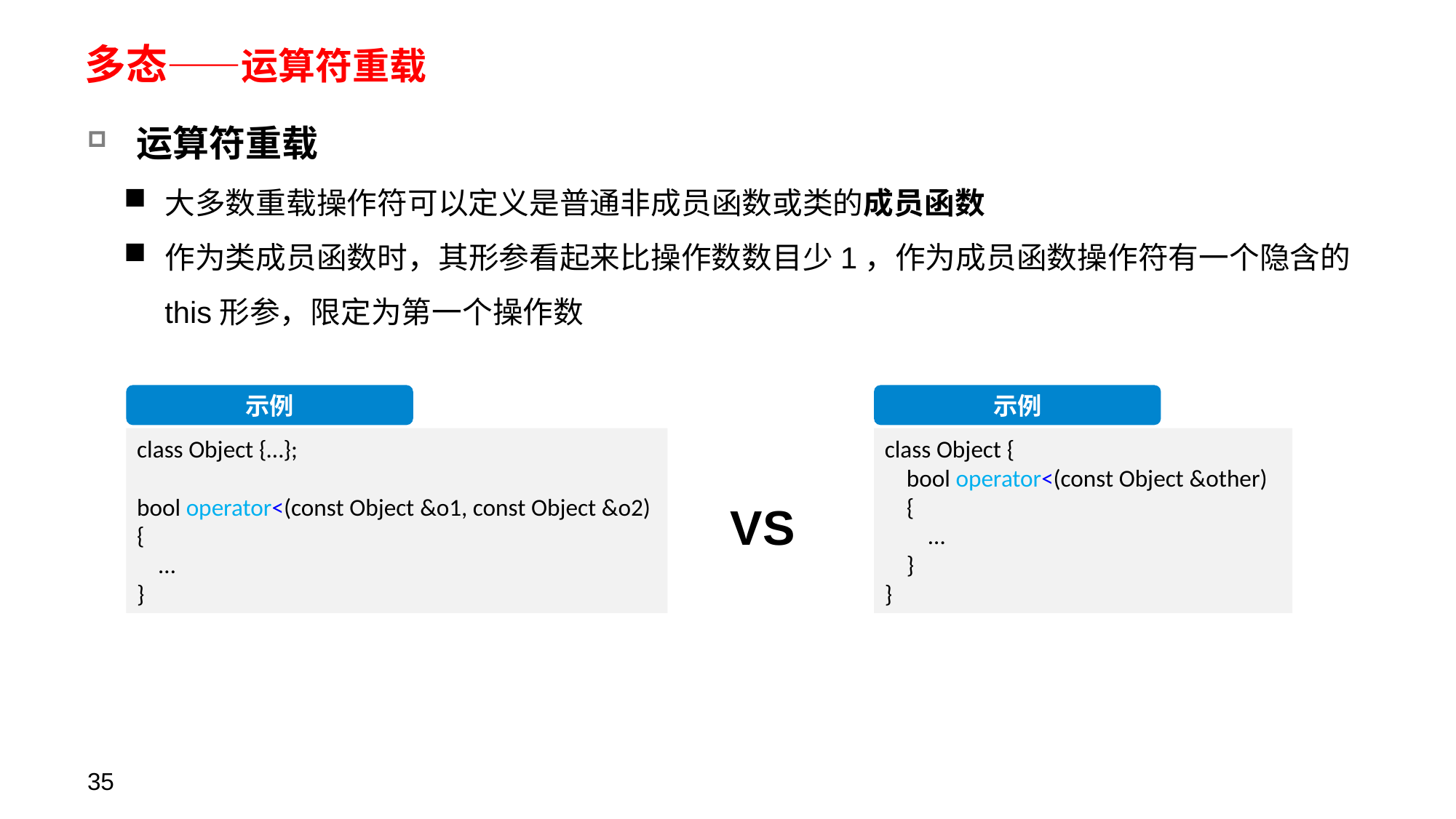

# 多态——运算符重载
运算符重载
大多数重载操作符可以定义是普通非成员函数或类的成员函数
作为类成员函数时，其形参看起来比操作数数目少1，作为成员函数操作符有一个隐含的this形参，限定为第一个操作数
示例
class Object {…};

bool operator<(const Object &o1, const Object &o2)
{
    …
}
示例
class Object {
    bool operator<(const Object &other)
    {
        …
    }
}
VS
35